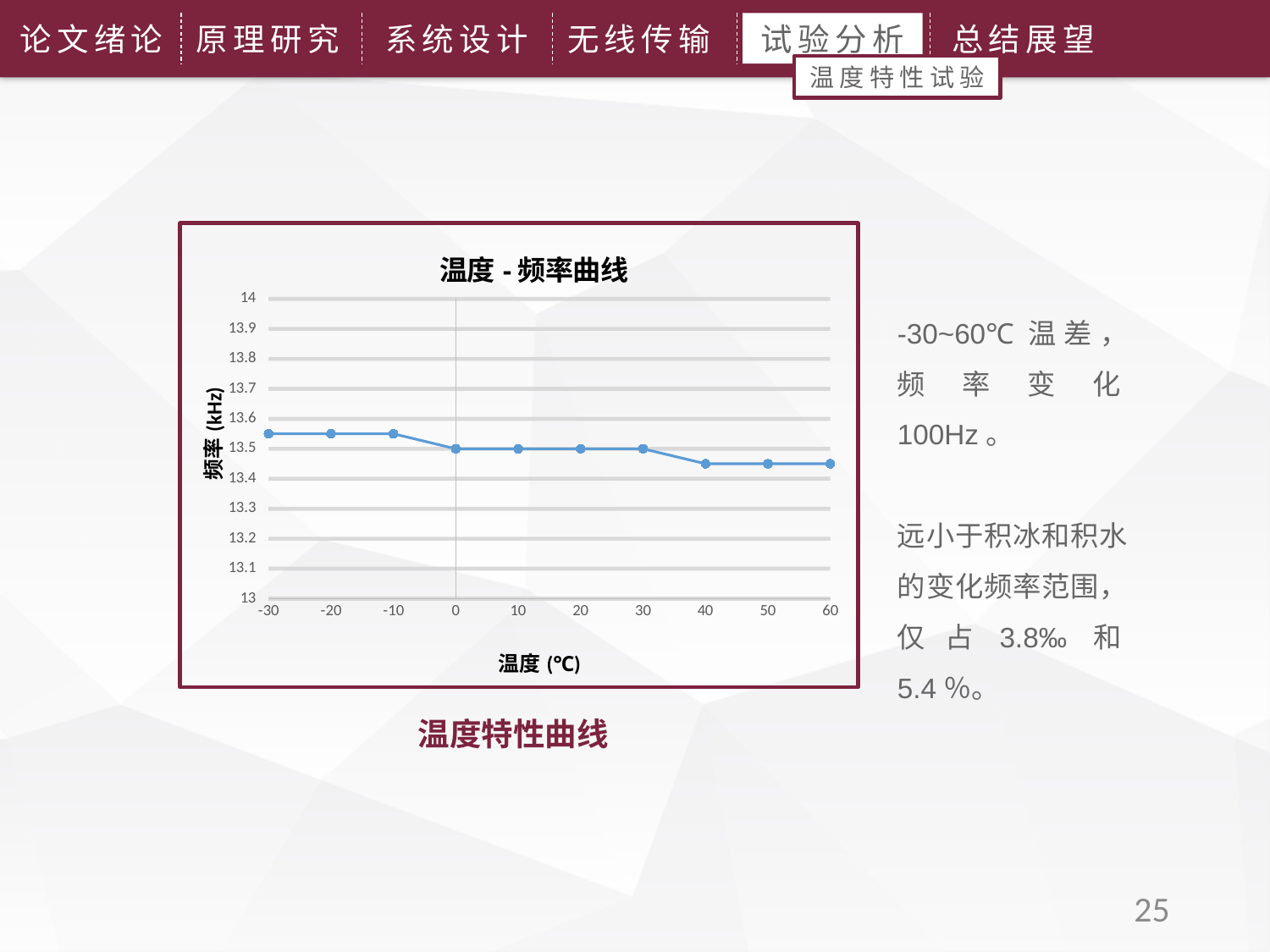

论文绪论
原理研究
系统设计
无线传输
试验分析
总结展望
温度特性试验

### Chart: 温度-频率曲线

| Category |  |
|---|---|
-30~60℃温差，频率变化100Hz。

远小于积冰和积水的变化频率范围，仅占3.8‰和5.4％。
温度特性曲线
25